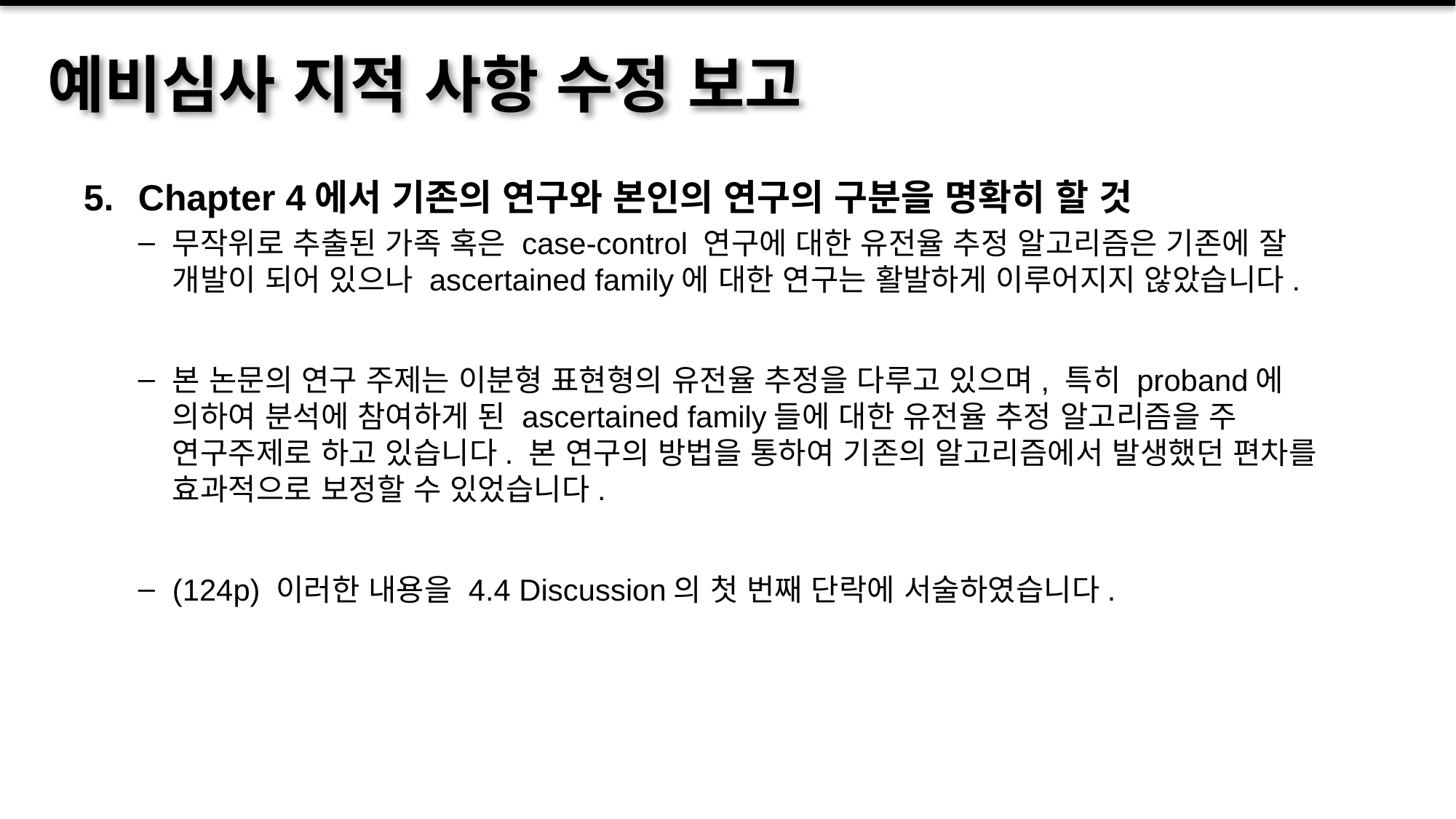

# 예비심사 지적 사항 수정 보고
Chapter 4에서 기존의 연구와 본인의 연구의 구분을 명확히 할 것
무작위로 추출된 가족 혹은 case-control 연구에 대한 유전율 추정 알고리즘은 기존에 잘 개발이 되어 있으나 ascertained family에 대한 연구는 활발하게 이루어지지 않았습니다.

본 논문의 연구 주제는 이분형 표현형의 유전율 추정을 다루고 있으며, 특히 proband에 의하여 분석에 참여하게 된 ascertained family들에 대한 유전율 추정 알고리즘을 주 연구주제로 하고 있습니다. 본 연구의 방법을 통하여 기존의 알고리즘에서 발생했던 편차를 효과적으로 보정할 수 있었습니다.

(124p) 이러한 내용을 4.4 Discussion의 첫 번째 단락에 서술하였습니다.